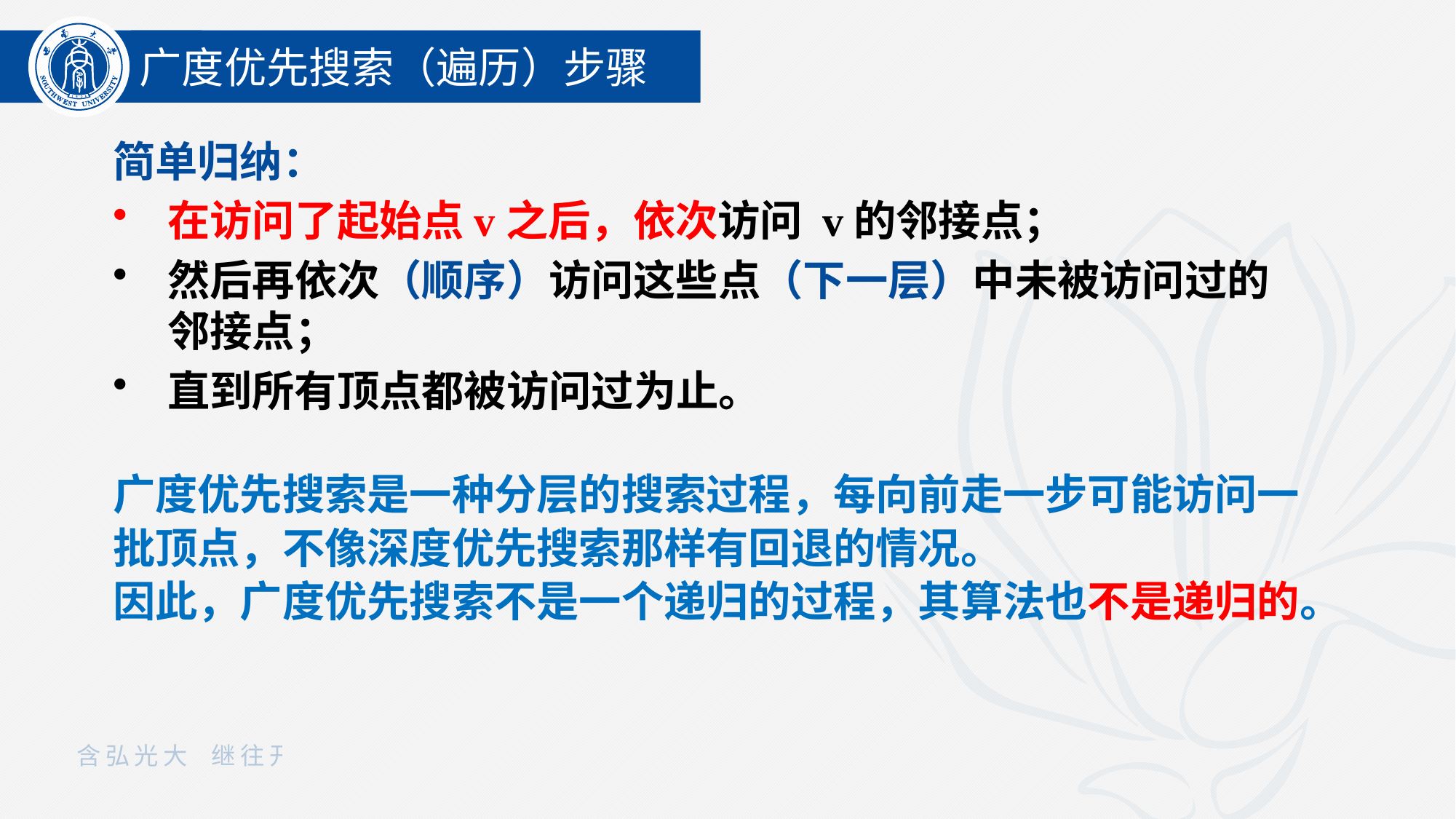

广度优先搜索（遍历）步骤
简单归纳：
在访问了起始点v之后，依次访问 v的邻接点；
然后再依次（顺序）访问这些点（下一层）中未被访问过的邻接点；
直到所有顶点都被访问过为止。
广度优先搜索是一种分层的搜索过程，每向前走一步可能访问一批顶点，不像深度优先搜索那样有回退的情况。
因此，广度优先搜索不是一个递归的过程，其算法也不是递归的。